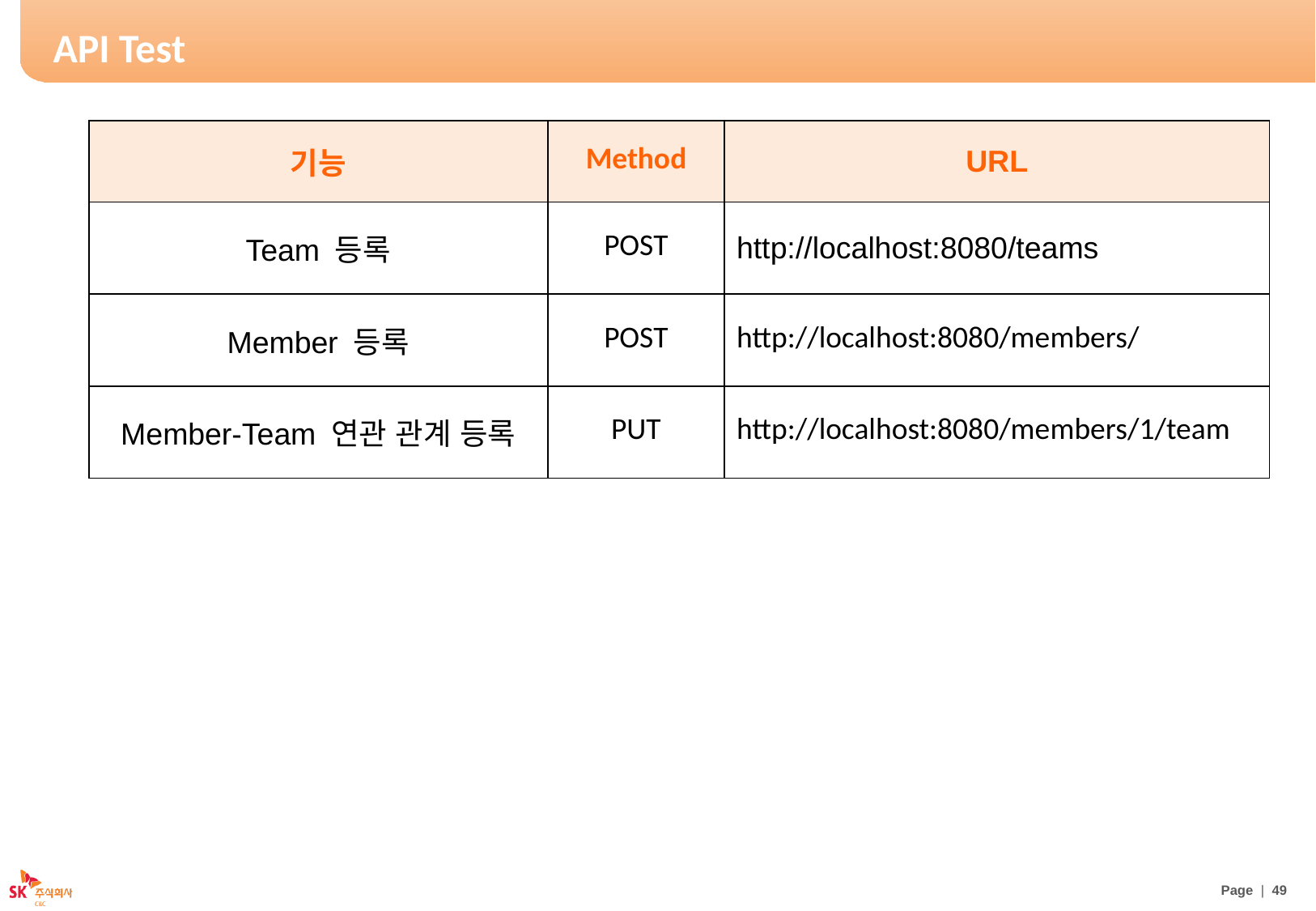

# API Test

| 기능 | Method | URL |
| --- | --- | --- |
| Team 등록 | POST | http://localhost:8080/teams |
| Member 등록 | POST | http://localhost:8080/members/ |
| Member-Team 연관 관계 등록 | PUT | http://localhost:8080/members/1/team |